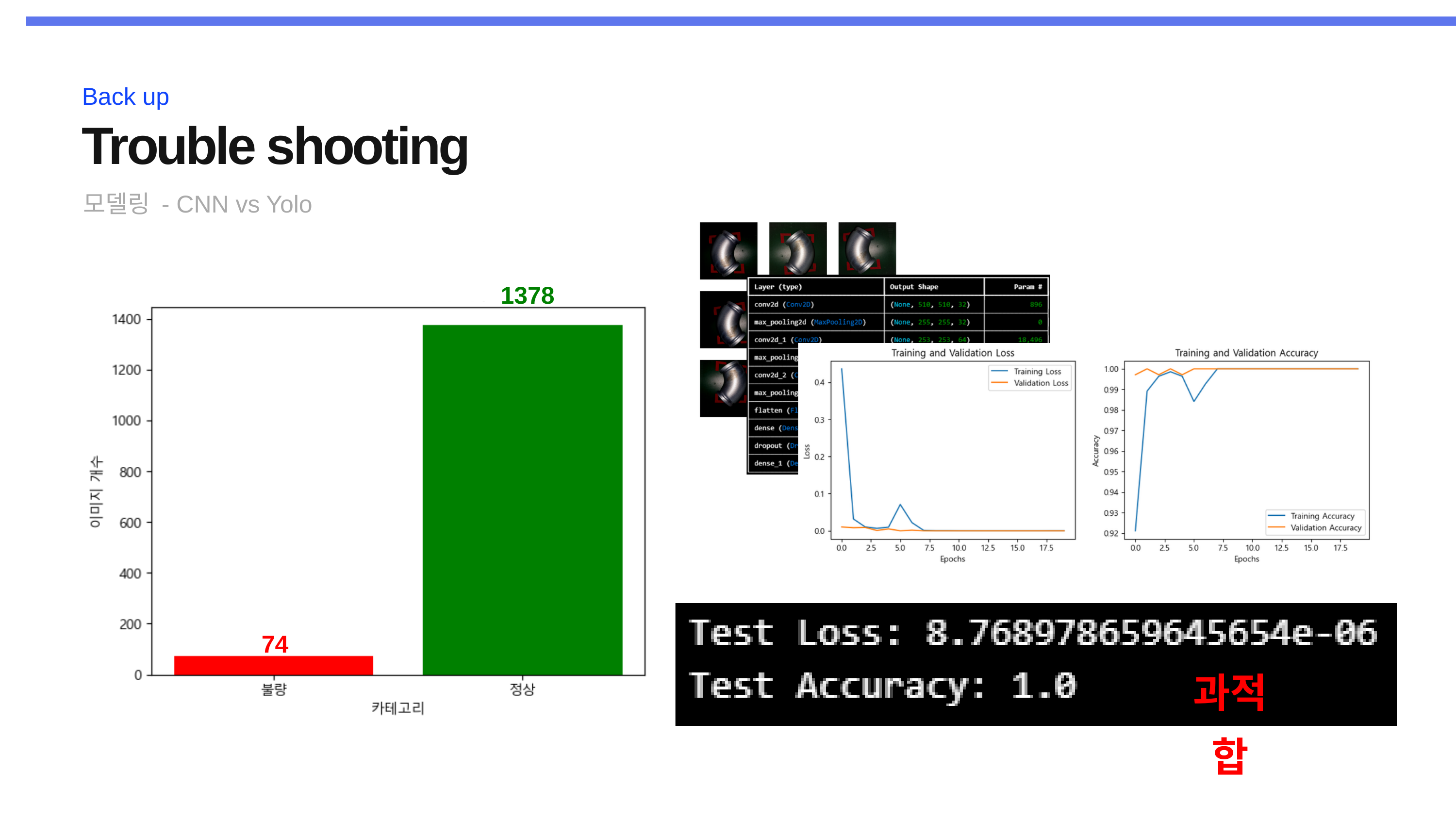

Back up

Trouble shooting

모델링 - CNN vs Yolo

1378

74

과적합